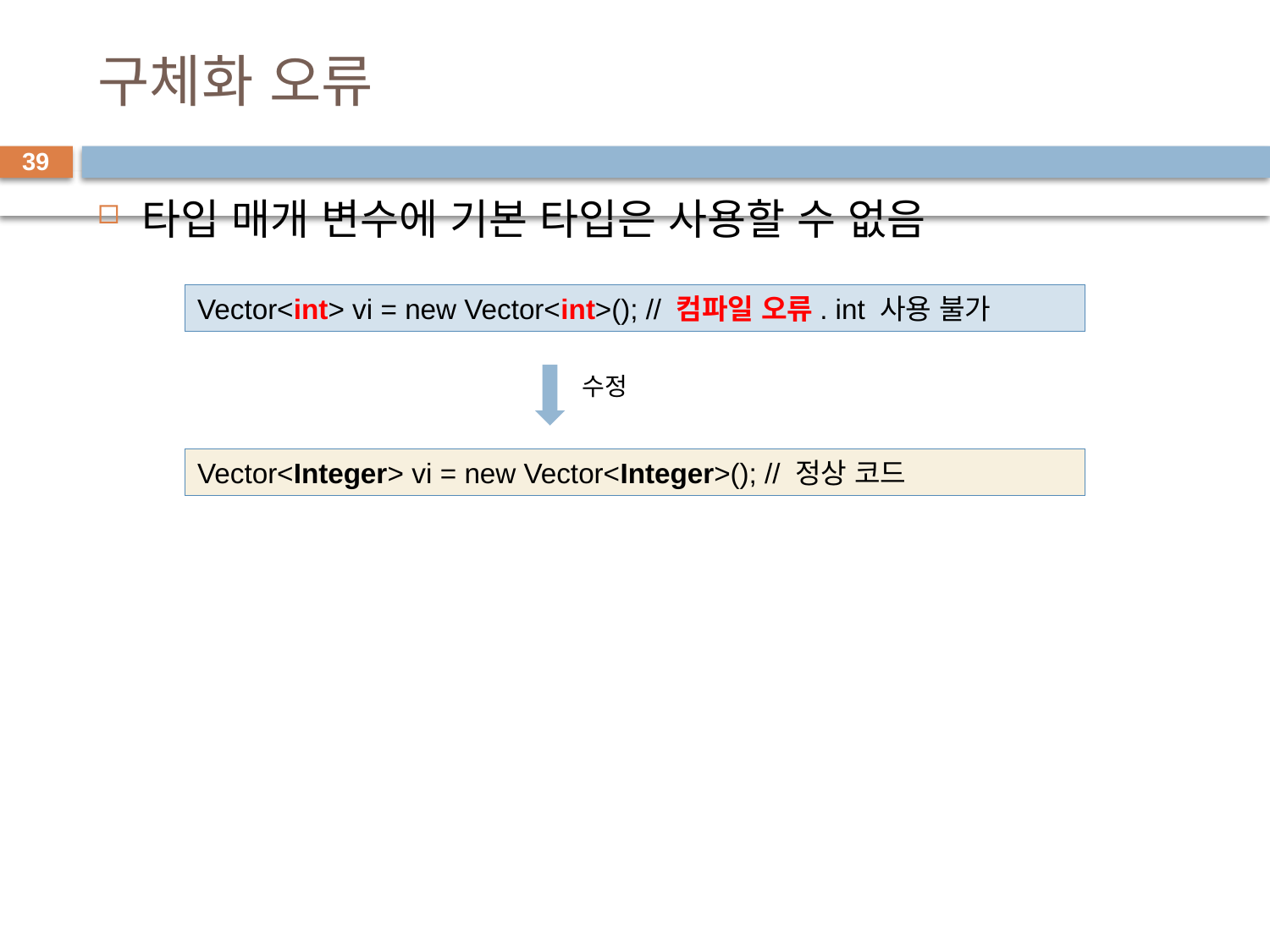

# 구체화 오류
39
타입 매개 변수에 기본 타입은 사용할 수 없음
Vector<int> vi = new Vector<int>(); // 컴파일 오류. int 사용 불가

수정
Vector<Integer> vi = new Vector<Integer>(); // 정상 코드